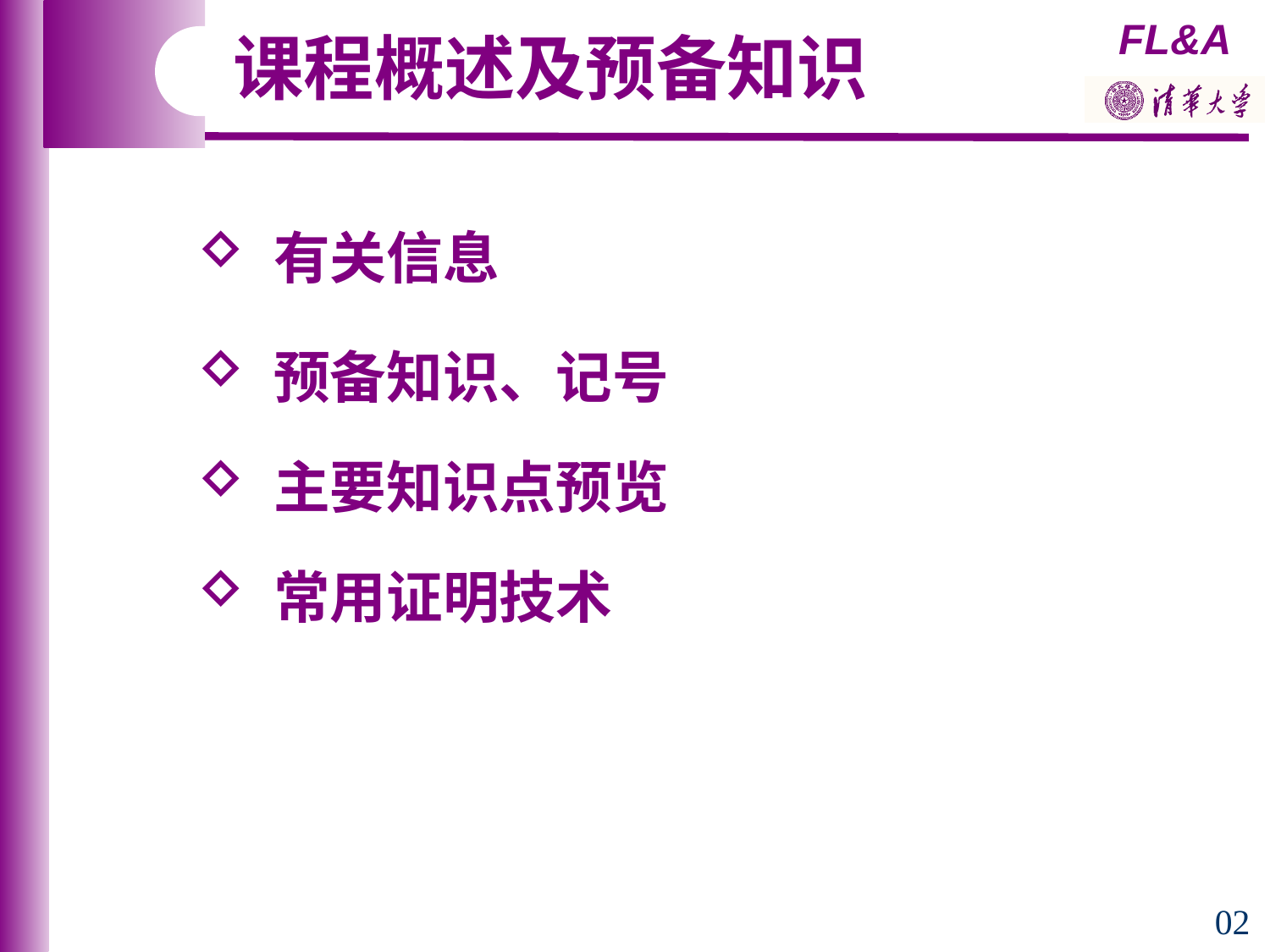

课程概述及预备知识
 有关信息
 预备知识、记号
 主要知识点预览
 常用证明技术
02